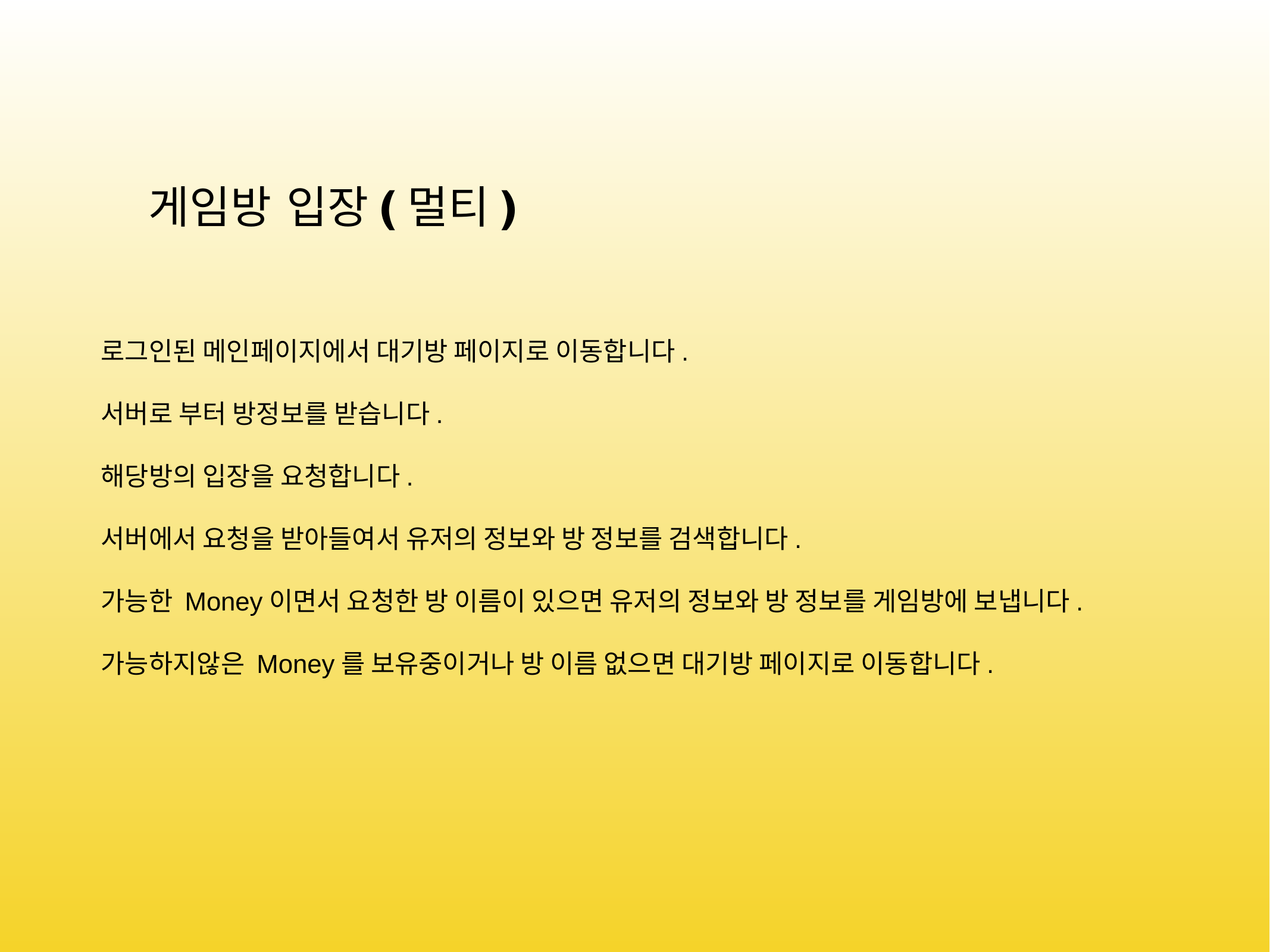

게임방 입장(멀티)
로그인된 메인페이지에서 대기방 페이지로 이동합니다.

서버로 부터 방정보를 받습니다.

해당방의 입장을 요청합니다.

서버에서 요청을 받아들여서 유저의 정보와 방 정보를 검색합니다.

가능한 Money이면서 요청한 방 이름이 있으면 유저의 정보와 방 정보를 게임방에 보냅니다.

가능하지않은 Money를 보유중이거나 방 이름 없으면 대기방 페이지로 이동합니다.